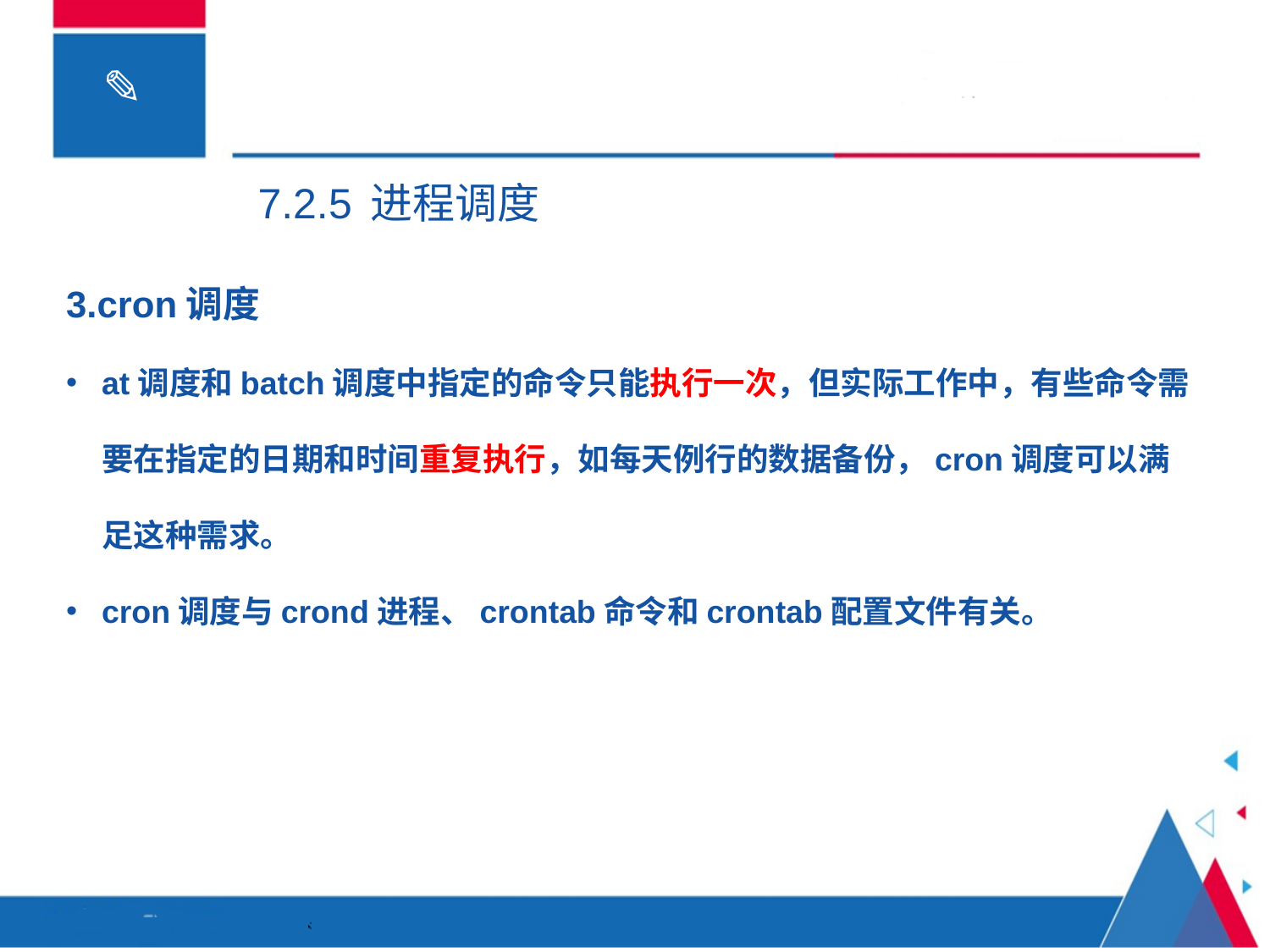

7.2.5  进程调度
3.cron调度
at调度和batch调度中指定的命令只能执行一次，但实际工作中，有些命令需要在指定的日期和时间重复执行，如每天例行的数据备份，cron调度可以满足这种需求。
cron调度与crond进程、crontab命令和crontab配置文件有关。